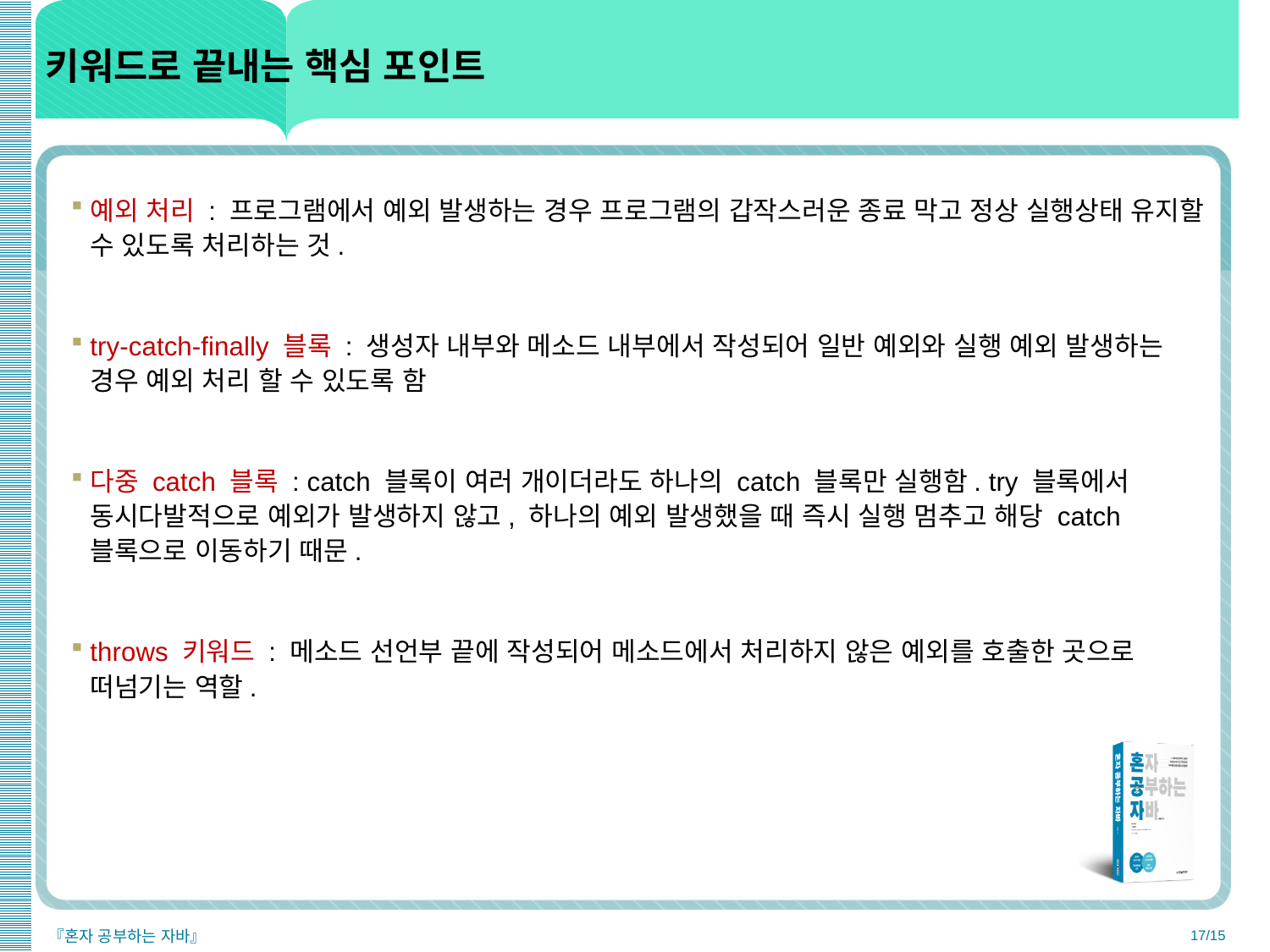

# 키워드로 끝내는 핵심 포인트

예외 처리 : 프로그램에서 예외 발생하는 경우 프로그램의 갑작스러운 종료 막고 정상 실행상태 유지할 수 있도록 처리하는 것.

try-catch-finally 블록 : 생성자 내부와 메소드 내부에서 작성되어 일반 예외와 실행 예외 발생하는 경우 예외 처리 할 수 있도록 함

다중 catch 블록 : catch 블록이 여러 개이더라도 하나의 catch 블록만 실행함. try 블록에서 동시다발적으로 예외가 발생하지 않고, 하나의 예외 발생했을 때 즉시 실행 멈추고 해당 catch 블록으로 이동하기 때문.

throws 키워드 : 메소드 선언부 끝에 작성되어 메소드에서 처리하지 않은 예외를 호출한 곳으로 떠넘기는 역할.